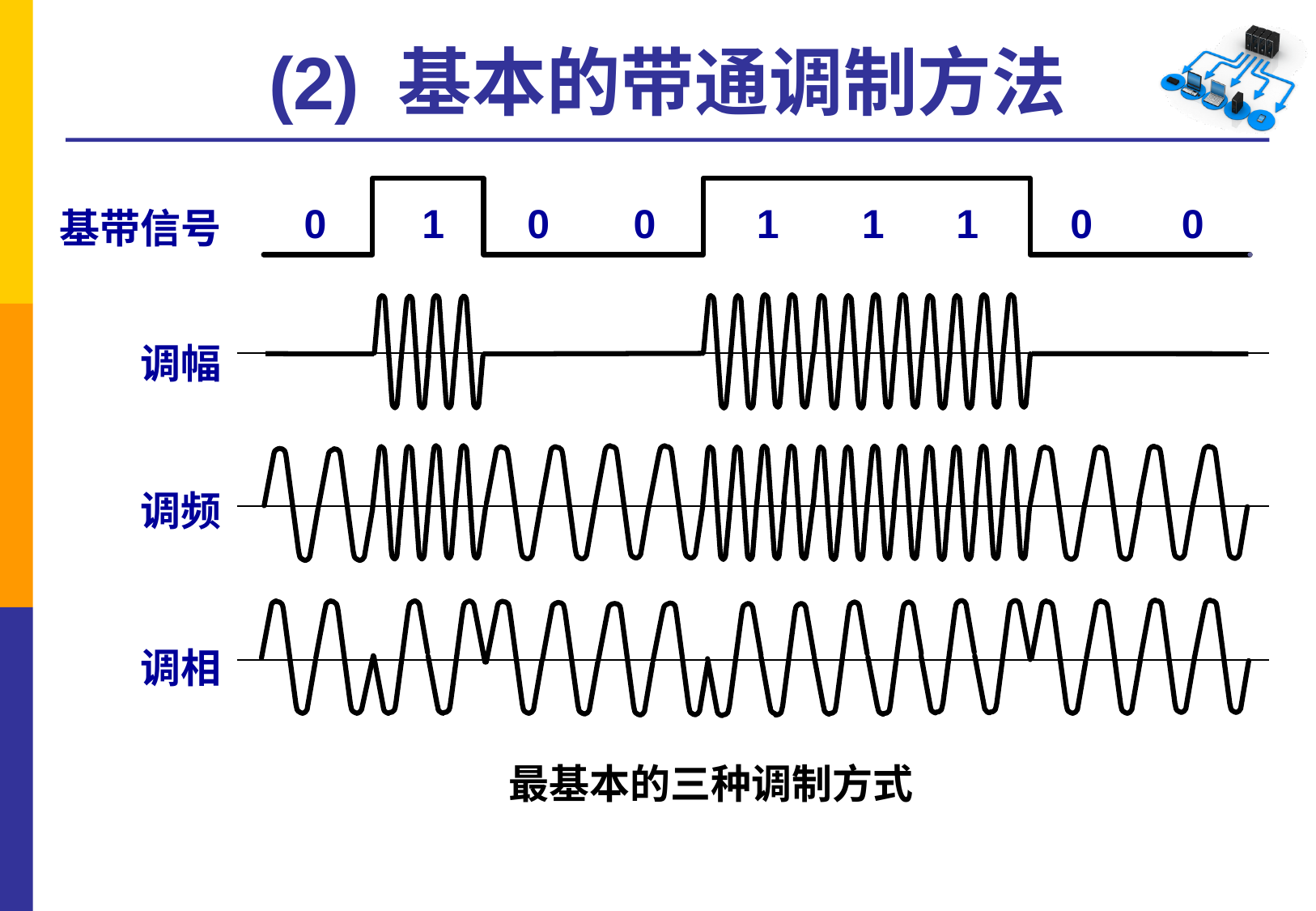

# (2) 基本的带通调制方法

0
1
0
0
1
1
1
0
0
基带信号

调幅

调频

调相
最基本的三种调制方式